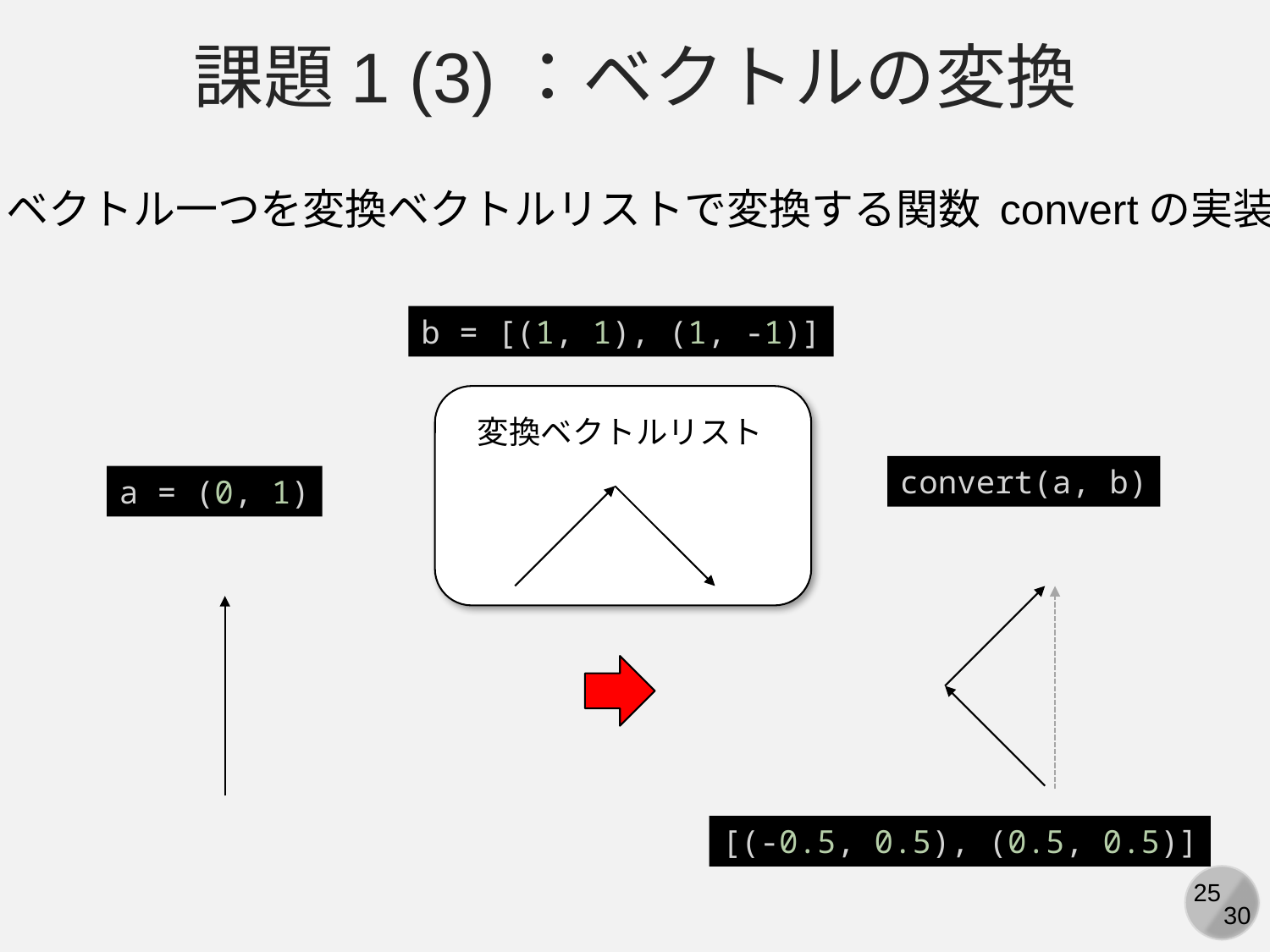

課題1 (3)：ベクトルの変換

ベクトル一つを変換ベクトルリストで変換する関数 convertの実装
b = [(1, 1), (1, -1)]

変換ベクトルリスト
convert(a, b)
a = (0, 1)

[(-0.5, 0.5), (0.5, 0.5)]